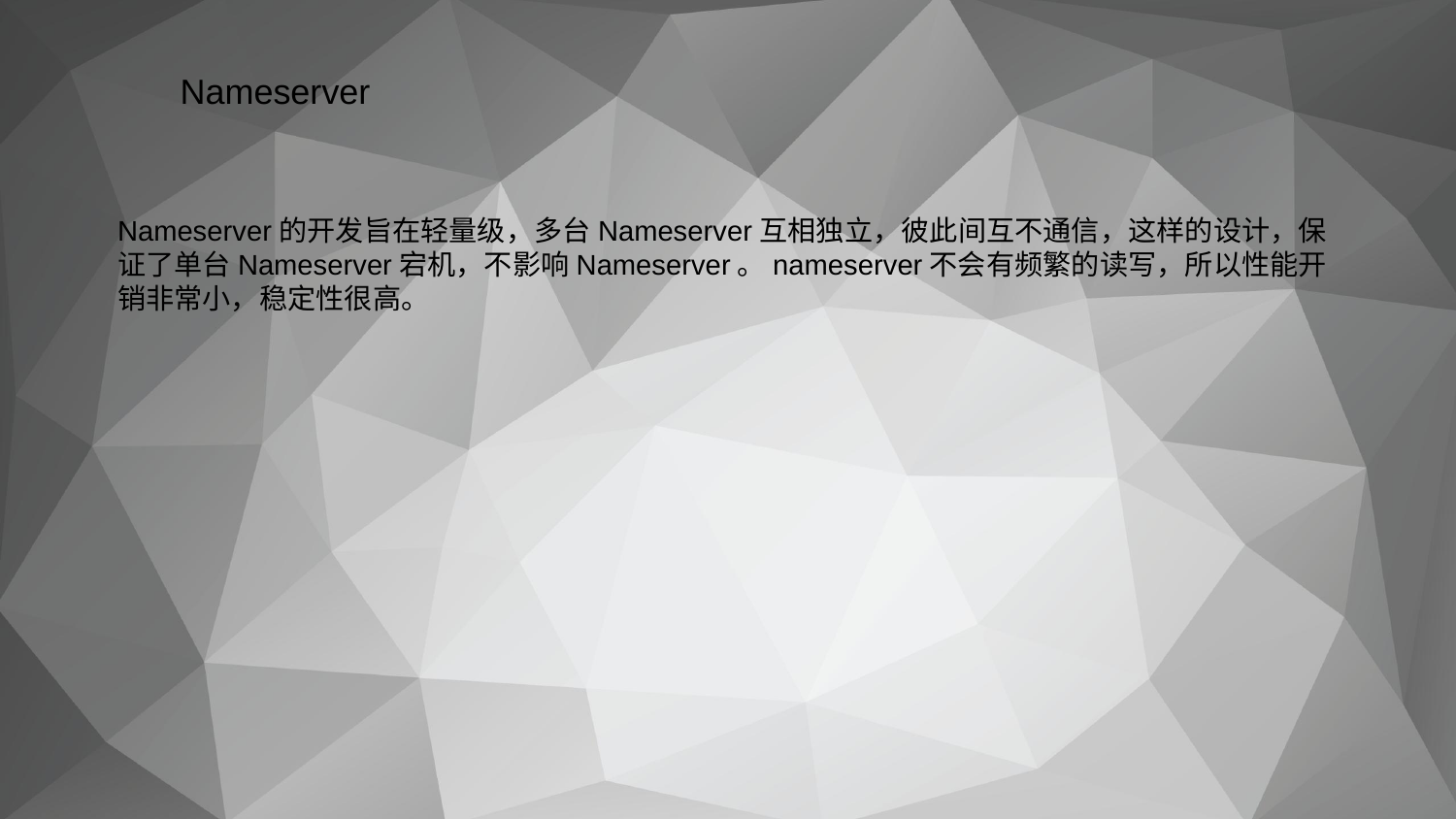

# Nameserver
Nameserver的开发旨在轻量级，多台Nameserver互相独立，彼此间互不通信，这样的设计，保证了单台Nameserver宕机，不影响Nameserver。nameserver不会有频繁的读写，所以性能开销非常小，稳定性很高。